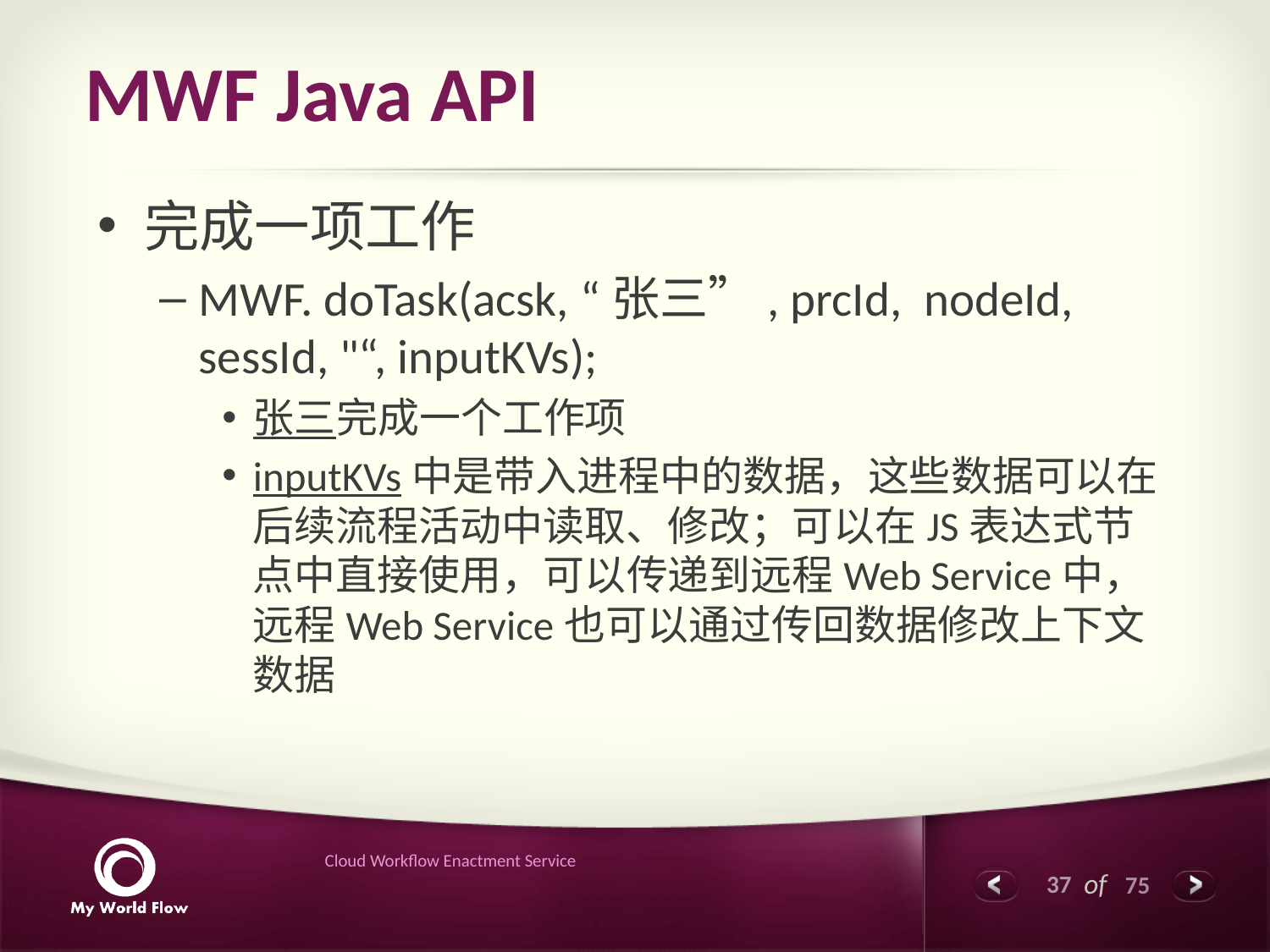

# MWF Java API
完成一项工作
MWF. doTask(acsk, “张三”, prcId,  nodeId, sessId, "“, inputKVs);
张三完成一个工作项
inputKVs中是带入进程中的数据，这些数据可以在后续流程活动中读取、修改；可以在JS表达式节点中直接使用，可以传递到远程Web Service中，远程Web Service也可以通过传回数据修改上下文数据